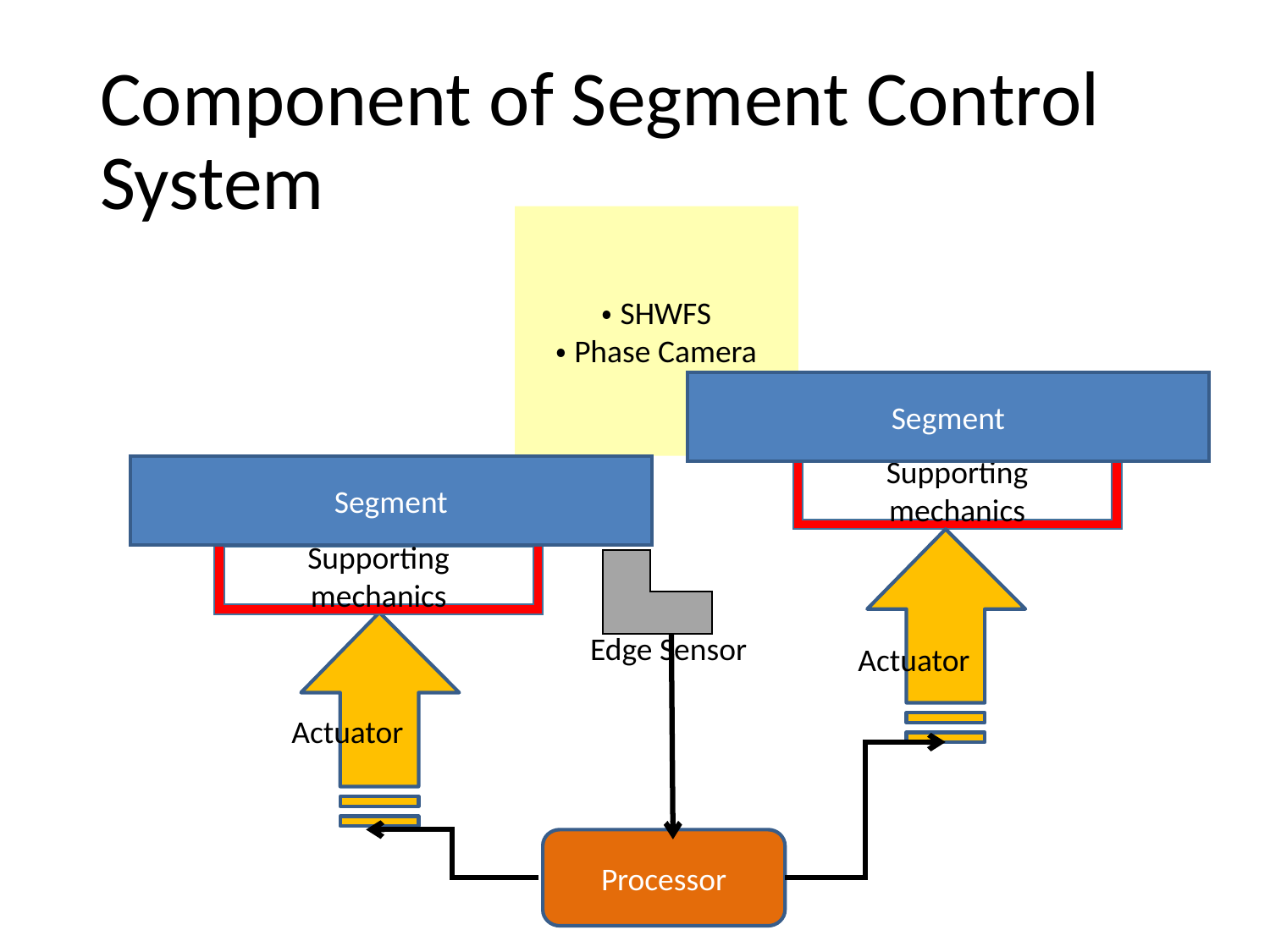

# Component of Segment Control System
・SHWFS
・Phase Camera
Segment
Segment

Edge Sensor

Processor
Supporting mechanics
Actuator
Actuator
Supporting mechanics